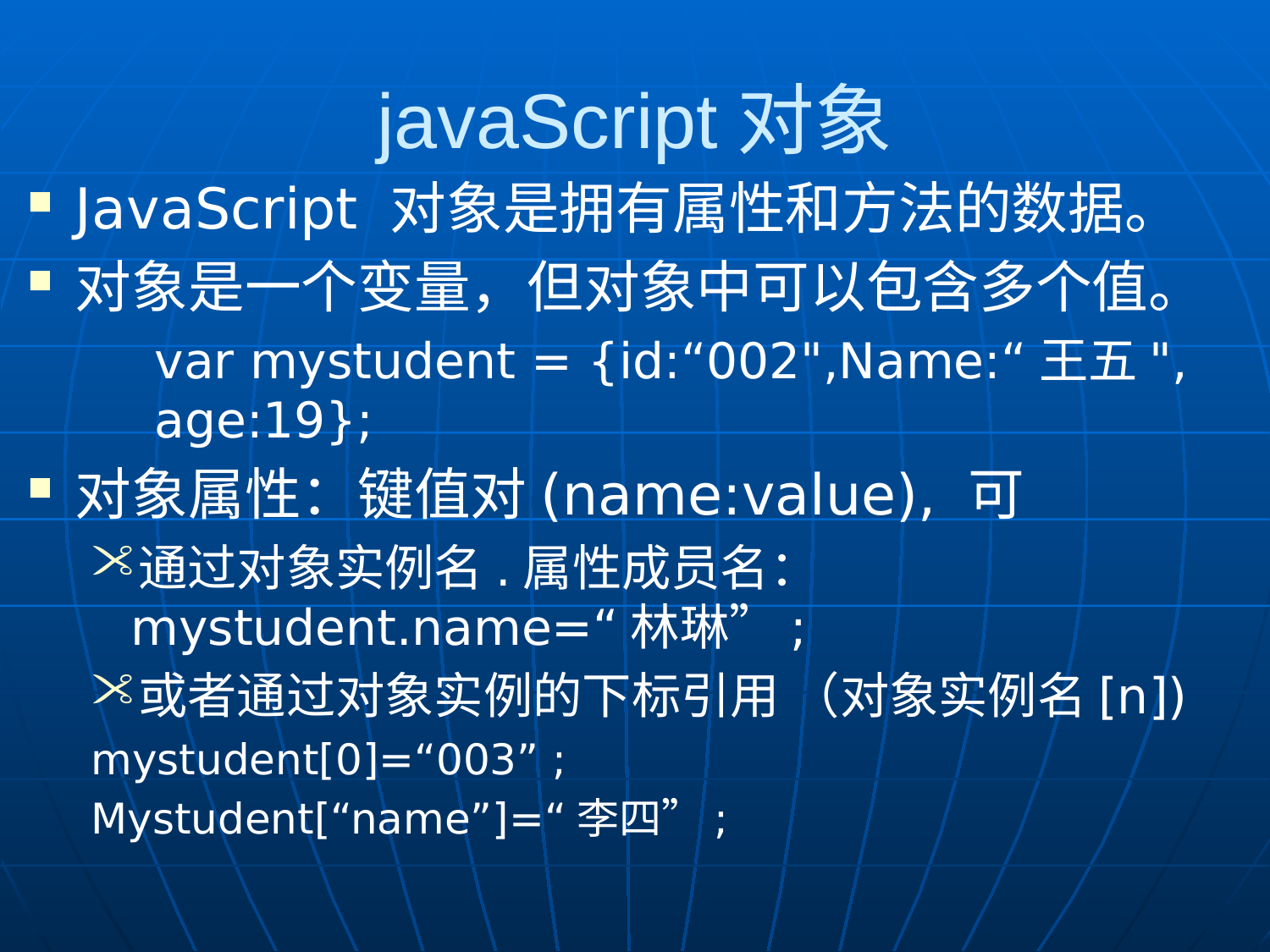

# javaScript对象
JavaScript 对象是拥有属性和方法的数据。
对象是一个变量，但对象中可以包含多个值。
	var mystudent = {id:“002",Name:“王五", 	age:19};
对象属性：键值对(name:value), 可
通过对象实例名.属性成员名：mystudent.name=“林琳”;
或者通过对象实例的下标引用 （对象实例名[n])
mystudent[0]=“003” ;
Mystudent[“name”]=“李四”;